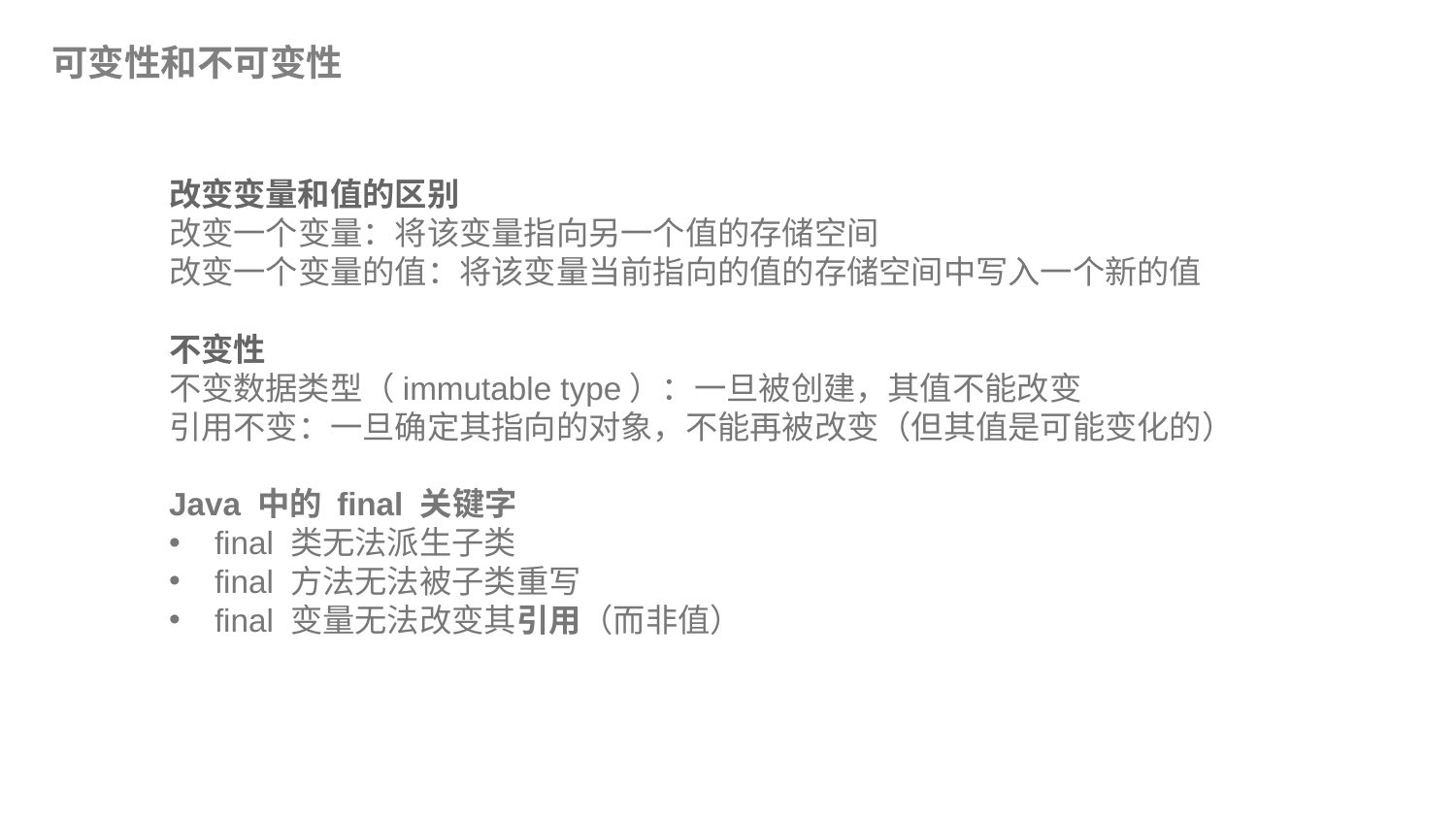

可变性和不可变性
改变变量和值的区别
改变一个变量：将该变量指向另一个值的存储空间
改变一个变量的值：将该变量当前指向的值的存储空间中写入一个新的值

不变性
不变数据类型（immutable type）：一旦被创建，其值不能改变
引用不变：一旦确定其指向的对象，不能再被改变（但其值是可能变化的）

Java 中的 final 关键字
final 类无法派生子类
final 方法无法被子类重写
final 变量无法改变其引用（而非值）